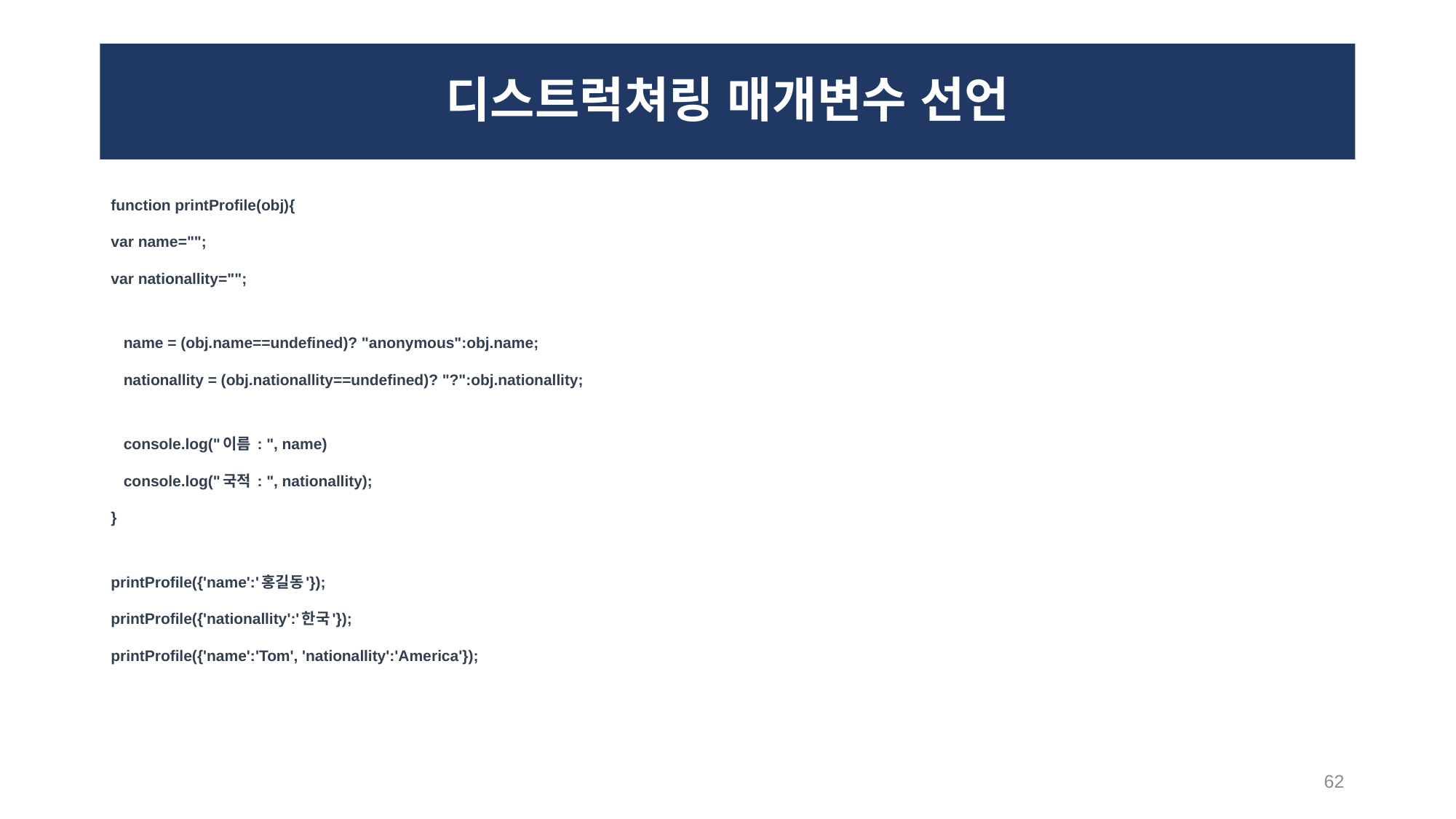

# 디스트럭쳐링 매개변수 선언
function printProfile(obj){
var name="";
var nationallity="";
   name = (obj.name==undefined)? "anonymous":obj.name;
   nationallity = (obj.nationallity==undefined)? "?":obj.nationallity;
   console.log("이름 : ", name)
   console.log("국적 : ", nationallity);
}
printProfile({'name':'홍길동'});
printProfile({'nationallity':'한국'});
printProfile({'name':'Tom', 'nationallity':'America'});

62